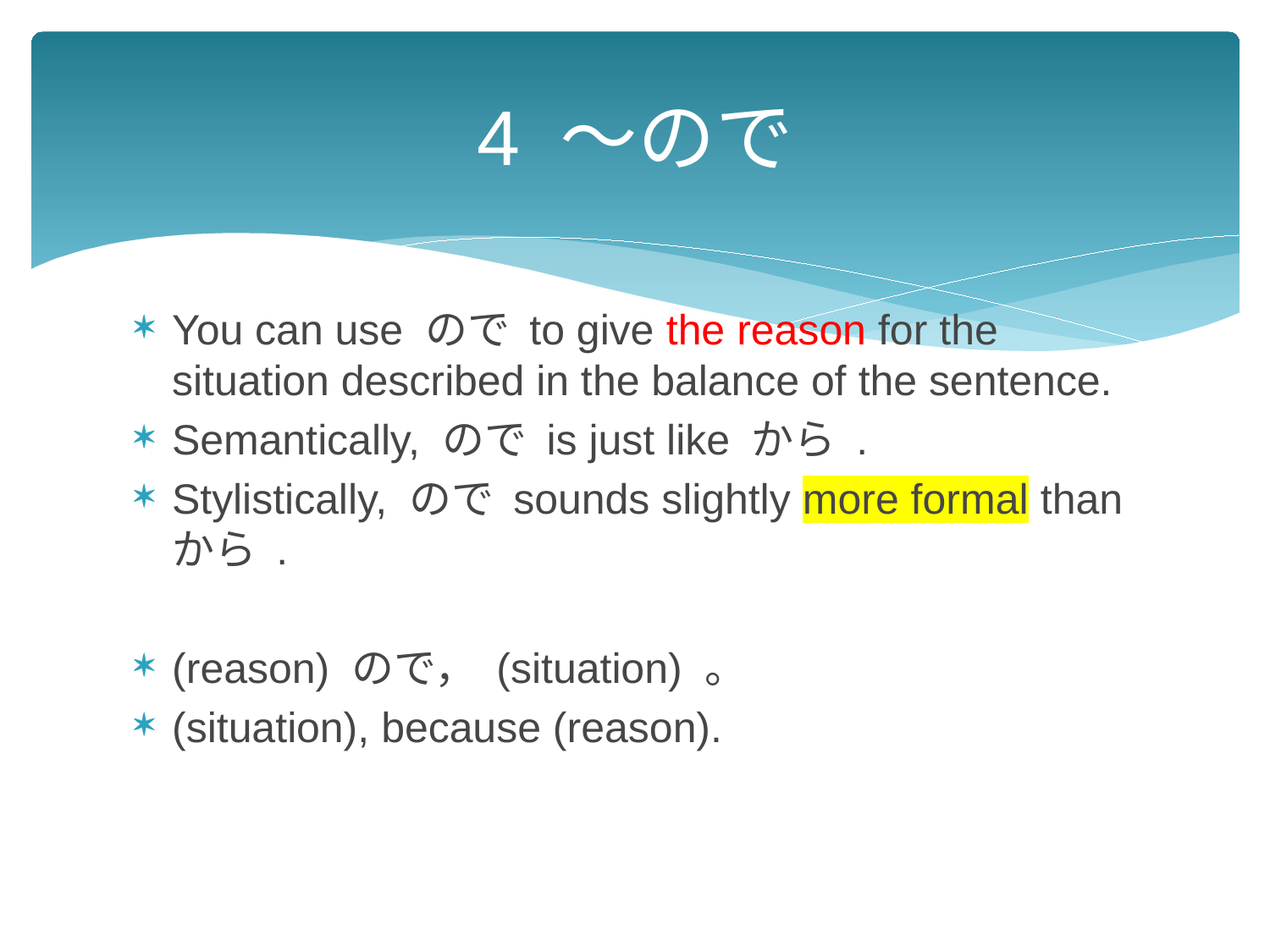

# 4 ～ので
You can use ので to give the reason for the situation described in the balance of the sentence.
Semantically, ので is just like から .
Stylistically, ので sounds slightly more formal than から .

(reason) ので， (situation) 。
(situation), because (reason).